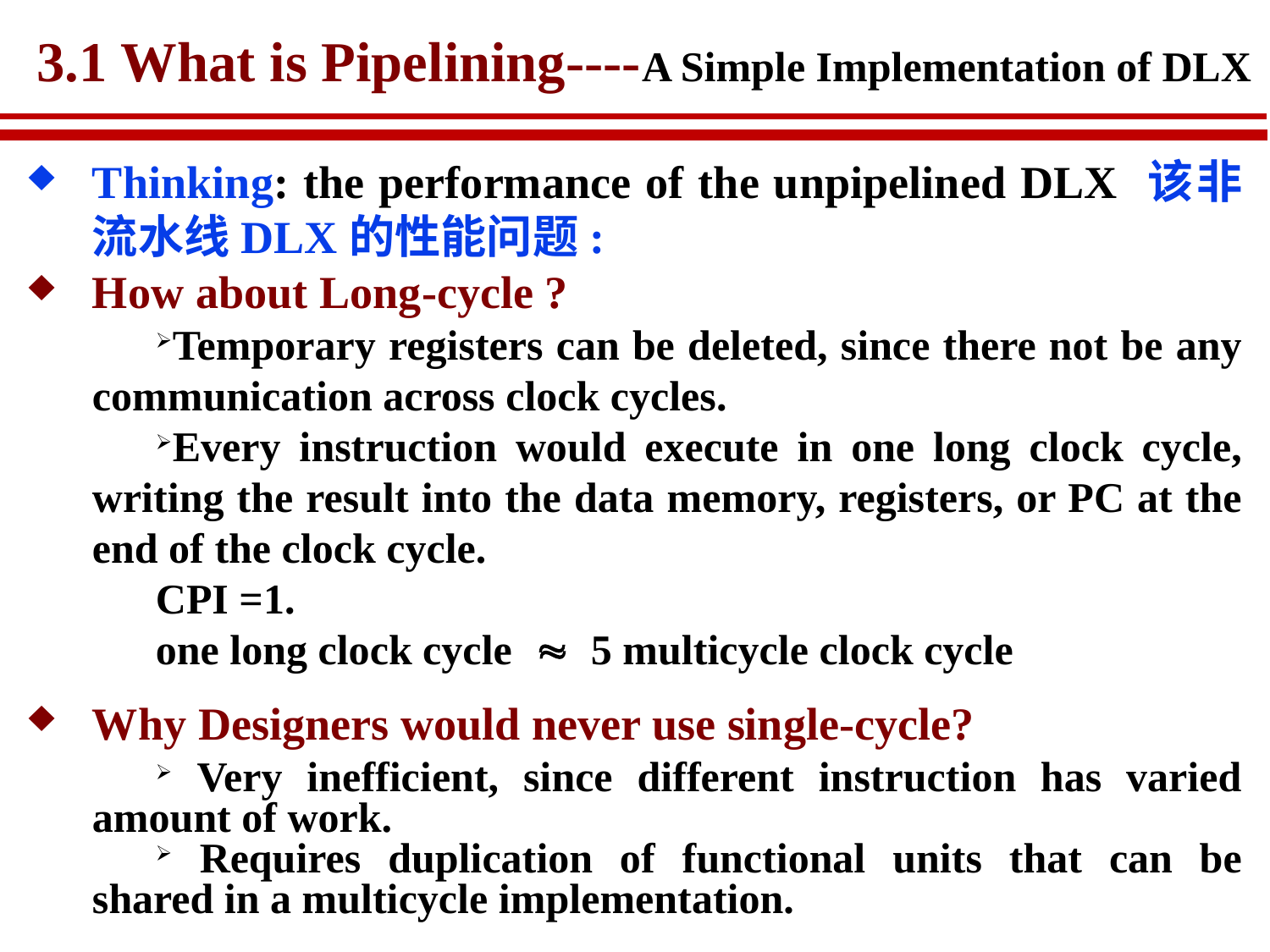

# 3.1 What is Pipelining----A Simple Implementation of DLX
Thinking: the performance of the unpipelined DLX 该非流水线DLX的性能问题:
How about Long-cycle ?
Temporary registers can be deleted, since there not be any communication across clock cycles.
Every instruction would execute in one long clock cycle, writing the result into the data memory, registers, or PC at the end of the clock cycle.
CPI =1.
one long clock cycle  ≈  5 multicycle clock cycle
Why Designers would never use single-cycle?
 Very inefficient, since different instruction has varied amount of work.
 Requires duplication of functional units that can be shared in a multicycle implementation.